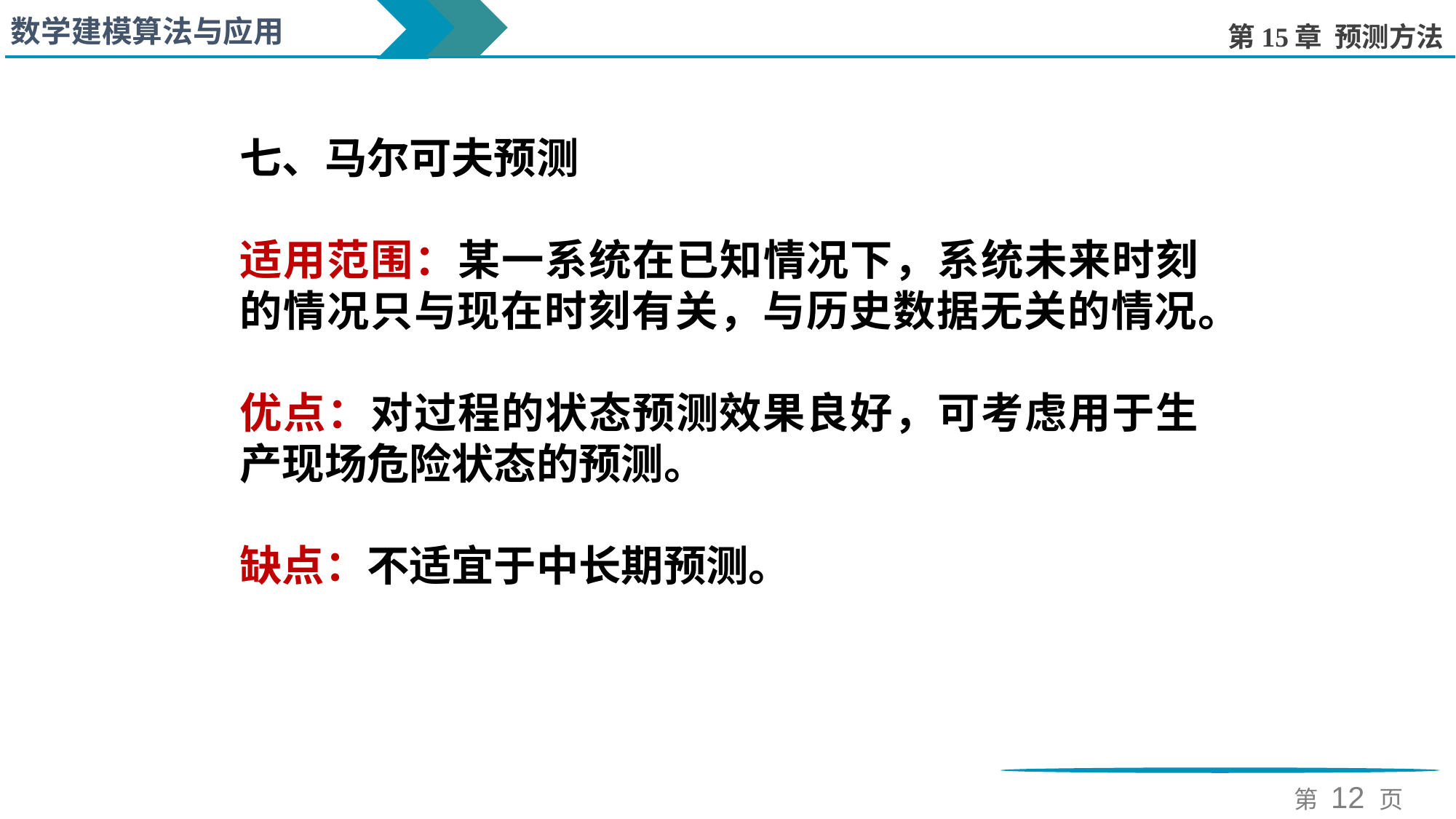

七、马尔可夫预测

适用范围：某一系统在已知情况下，系统未来时刻的情况只与现在时刻有关，与历史数据无关的情况。

优点：对过程的状态预测效果良好，可考虑用于生产现场危险状态的预测。

缺点：不适宜于中长期预测。